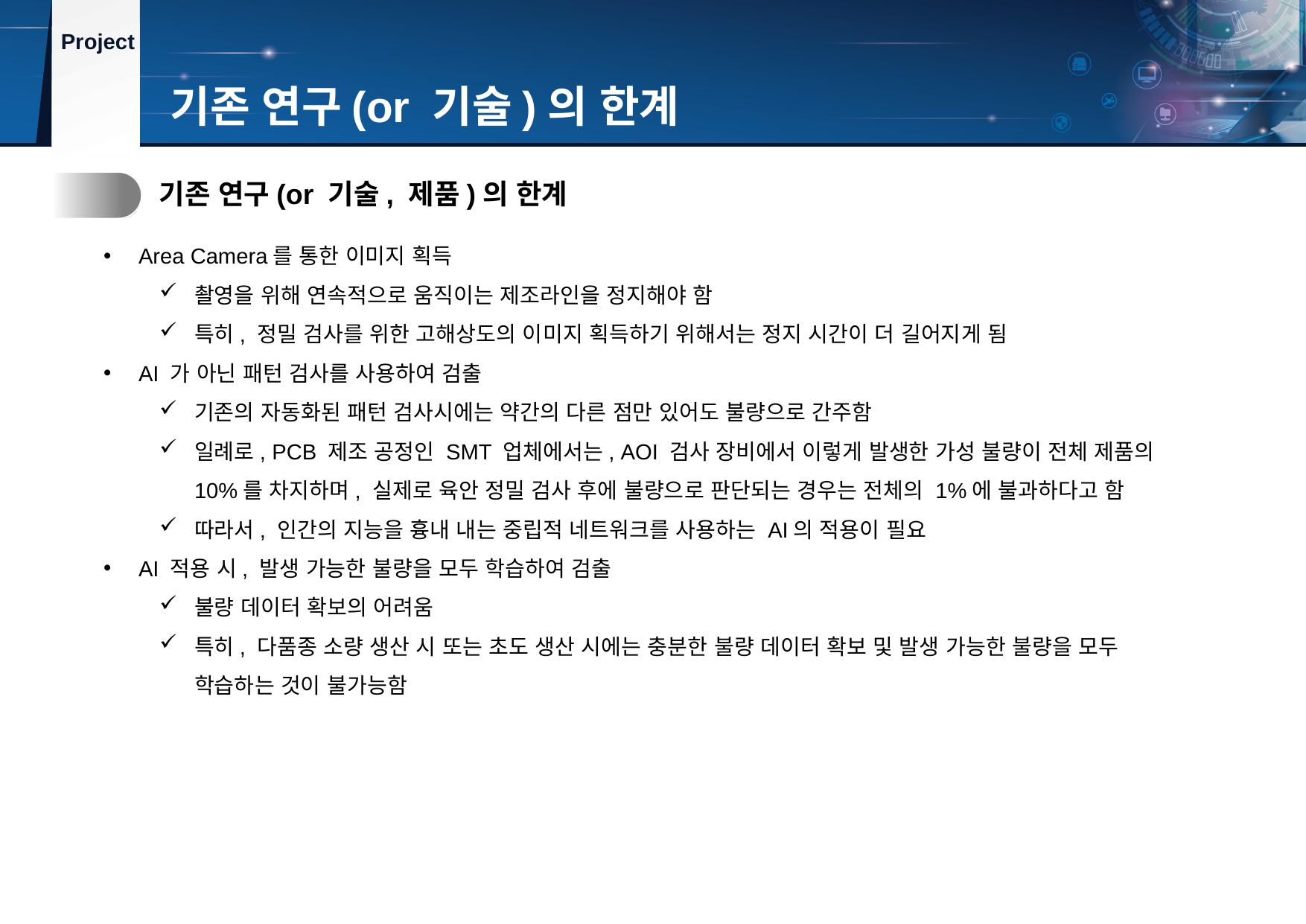

기존 연구(or 기술)의 한계

1.
기존 연구(or 기술, 제품)의 한계
Area Camera를 통한 이미지 획득
촬영을 위해 연속적으로 움직이는 제조라인을 정지해야 함
특히, 정밀 검사를 위한 고해상도의 이미지 획득하기 위해서는 정지 시간이 더 길어지게 됨
AI 가 아닌 패턴 검사를 사용하여 검출
기존의 자동화된 패턴 검사시에는 약간의 다른 점만 있어도 불량으로 간주함
일례로, PCB 제조 공정인 SMT 업체에서는, AOI 검사 장비에서 이렇게 발생한 가성 불량이 전체 제품의 10%를 차지하며, 실제로 육안 정밀 검사 후에 불량으로 판단되는 경우는 전체의 1%에 불과하다고 함
따라서, 인간의 지능을 흉내 내는 중립적 네트워크를 사용하는 AI의 적용이 필요
AI 적용 시, 발생 가능한 불량을 모두 학습하여 검출
불량 데이터 확보의 어려움
특히, 다품종 소량 생산 시 또는 초도 생산 시에는 충분한 불량 데이터 확보 및 발생 가능한 불량을 모두  학습하는 것이 불가능함